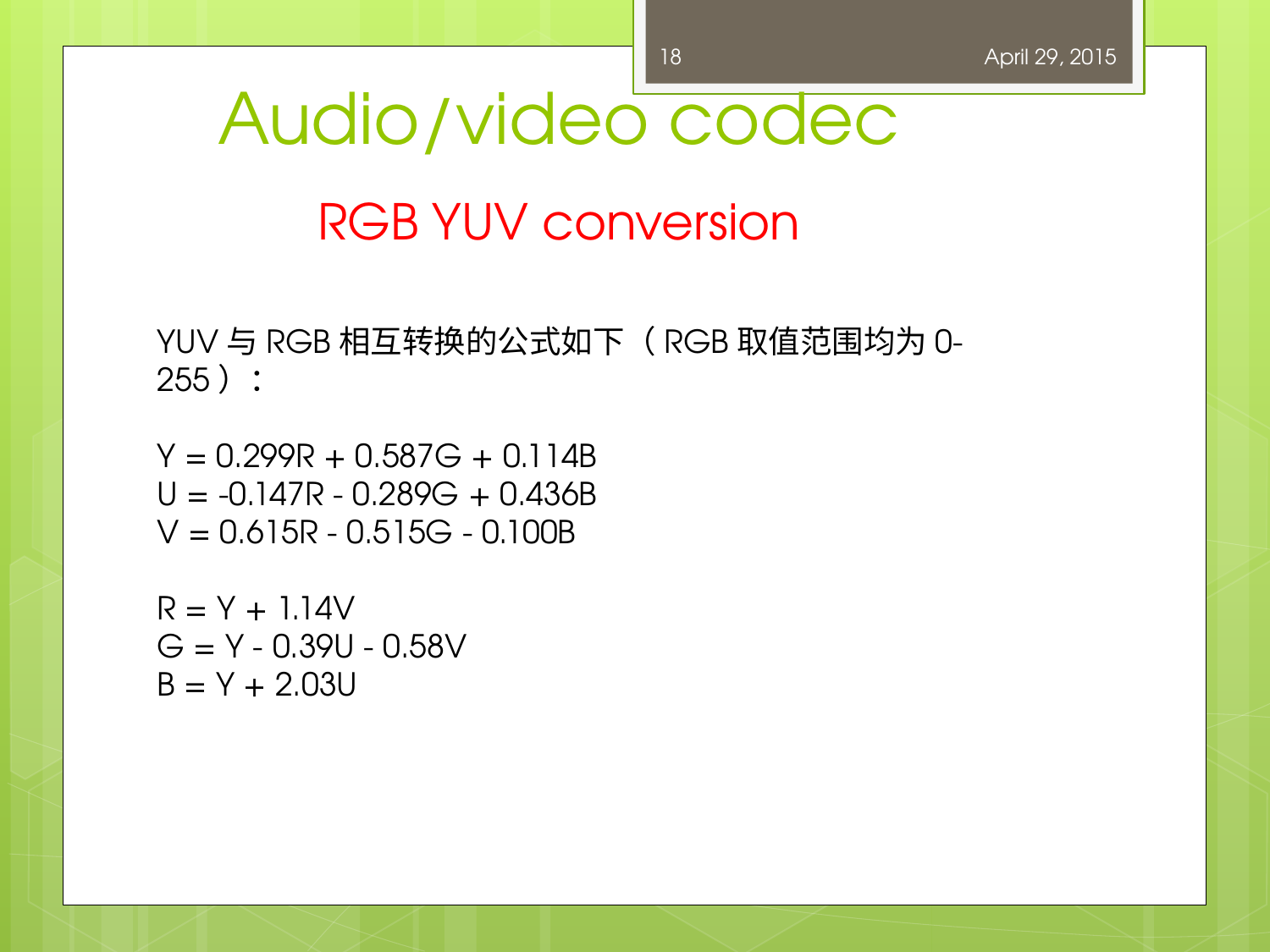

18
April 29, 2015
# Audio/video codec
RGB YUV conversion
YUV与RGB相互转换的公式如下（RGB取值范围均为0-255）：

Y = 0.299R + 0.587G + 0.114B
U = -0.147R - 0.289G + 0.436B
V = 0.615R - 0.515G - 0.100B

R = Y + 1.14V
G = Y - 0.39U - 0.58V
B = Y + 2.03U